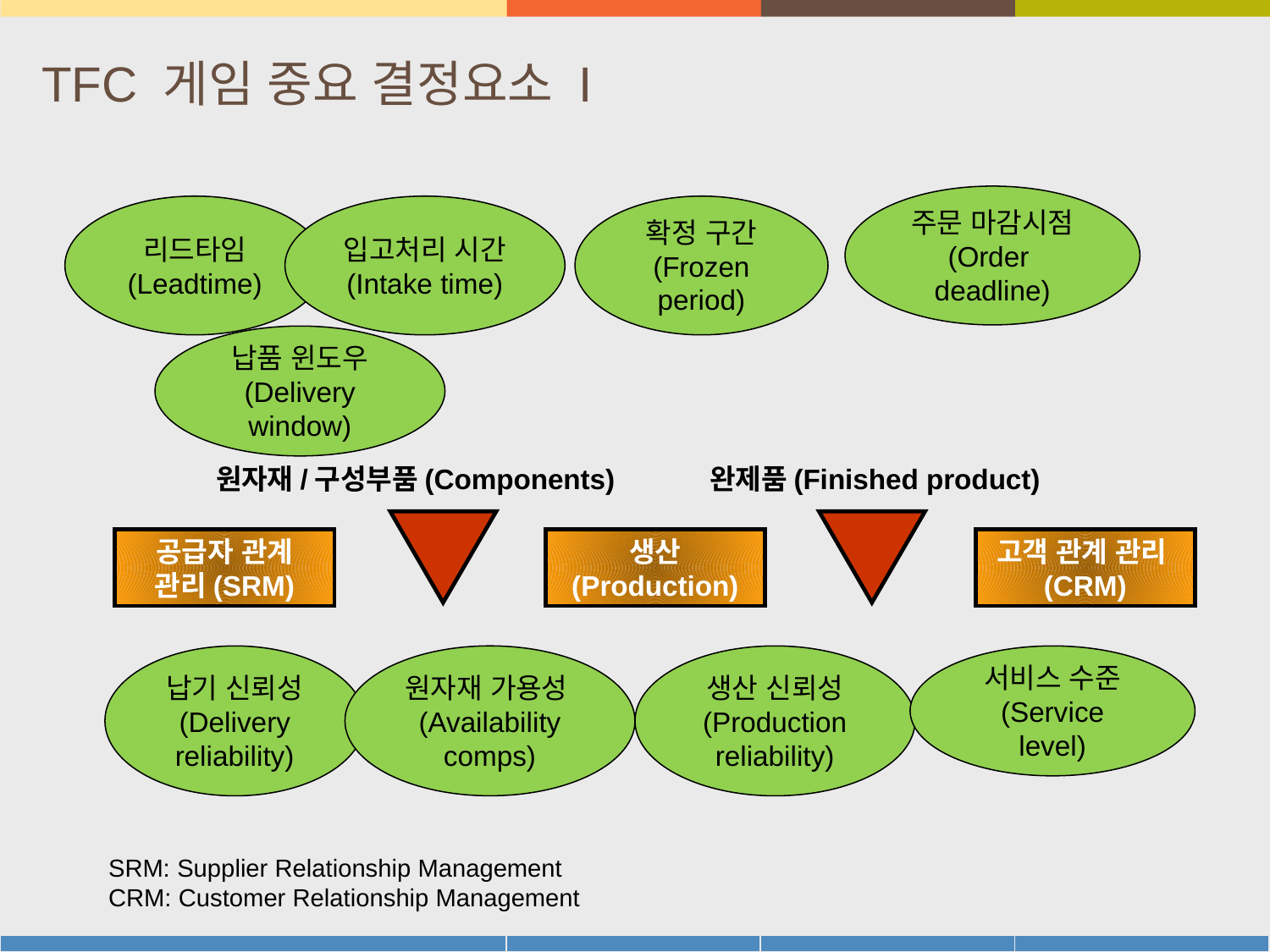

# TFC 게임 중요 결정요소 I
주문 마감시점
(Order  deadline)
리드타임
(Leadtime)
입고처리 시간
(Intake time)
확정 구간
(Frozen period)
납품 윈도우
(Delivery window)
원자재/구성부품(Components)
완제품(Finished product)

공급자 관계 관리(SRM)
생산
(Production)
고객 관계 관리(CRM)
원자재 가용성(Availability comps)
납기 신뢰성
(Delivery reliability)
생산 신뢰성
(Production reliability)
서비스 수준 (Service level)
SRM: Supplier Relationship Management
CRM: Customer Relationship Management